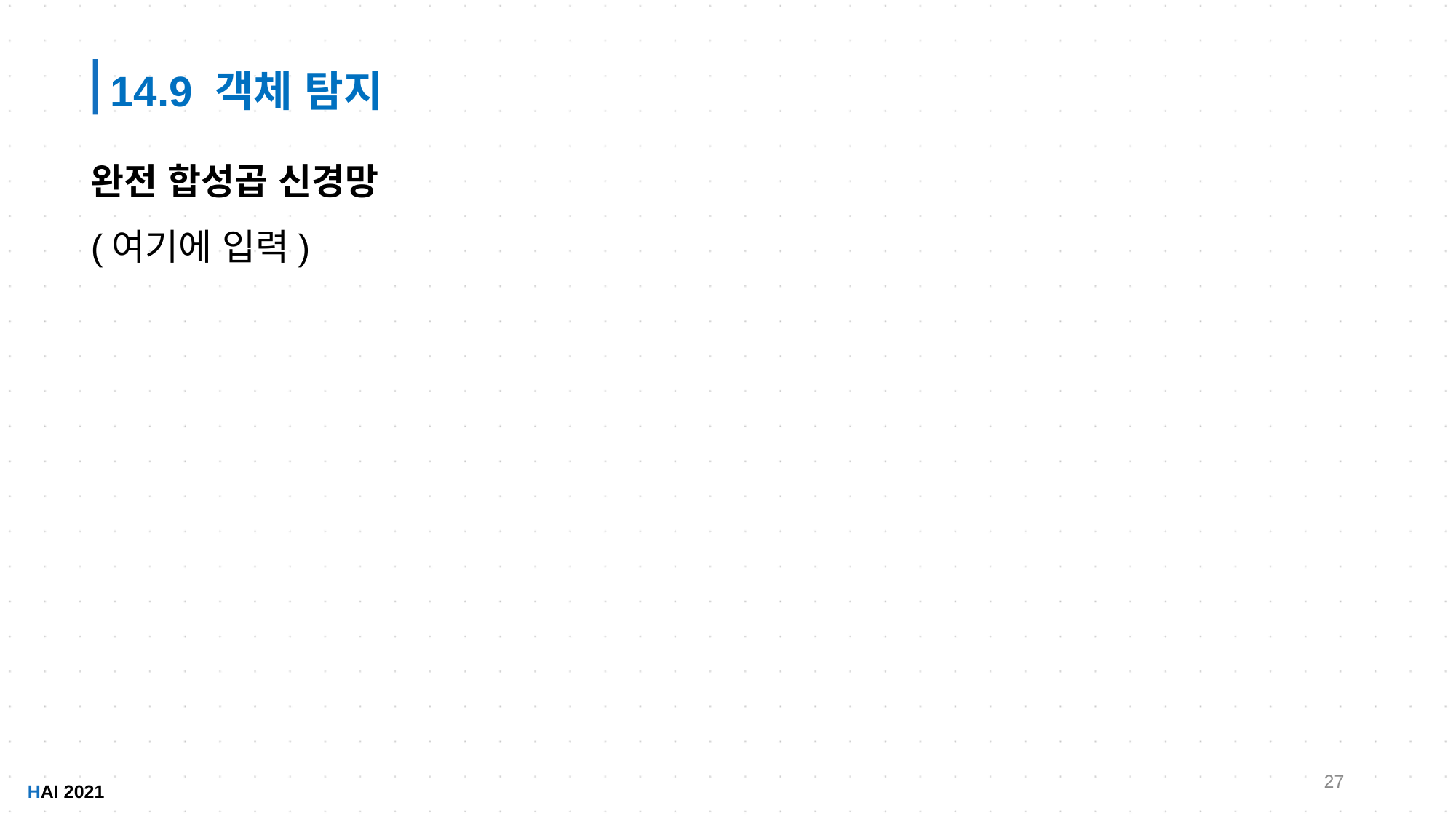

14.9 객체 탐지
완전 합성곱 신경망
(여기에 입력)
27
HAI 2021